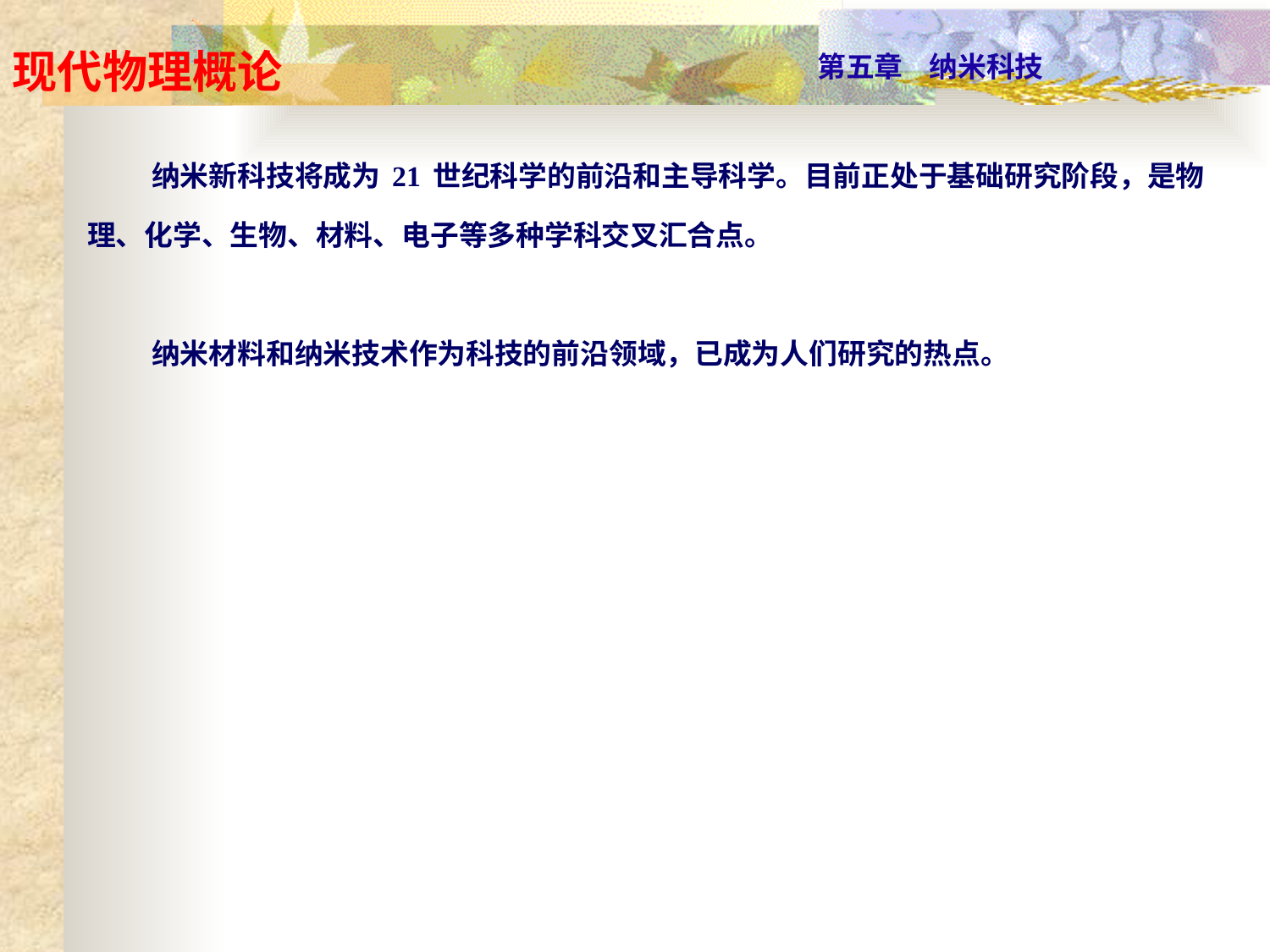

纳米新科技将成为21世纪科学的前沿和主导科学。目前正处于基础研究阶段，是物理、化学、生物、材料、电子等多种学科交叉汇合点。

        纳米材料和纳米技术作为科技的前沿领域，已成为人们研究的热点。